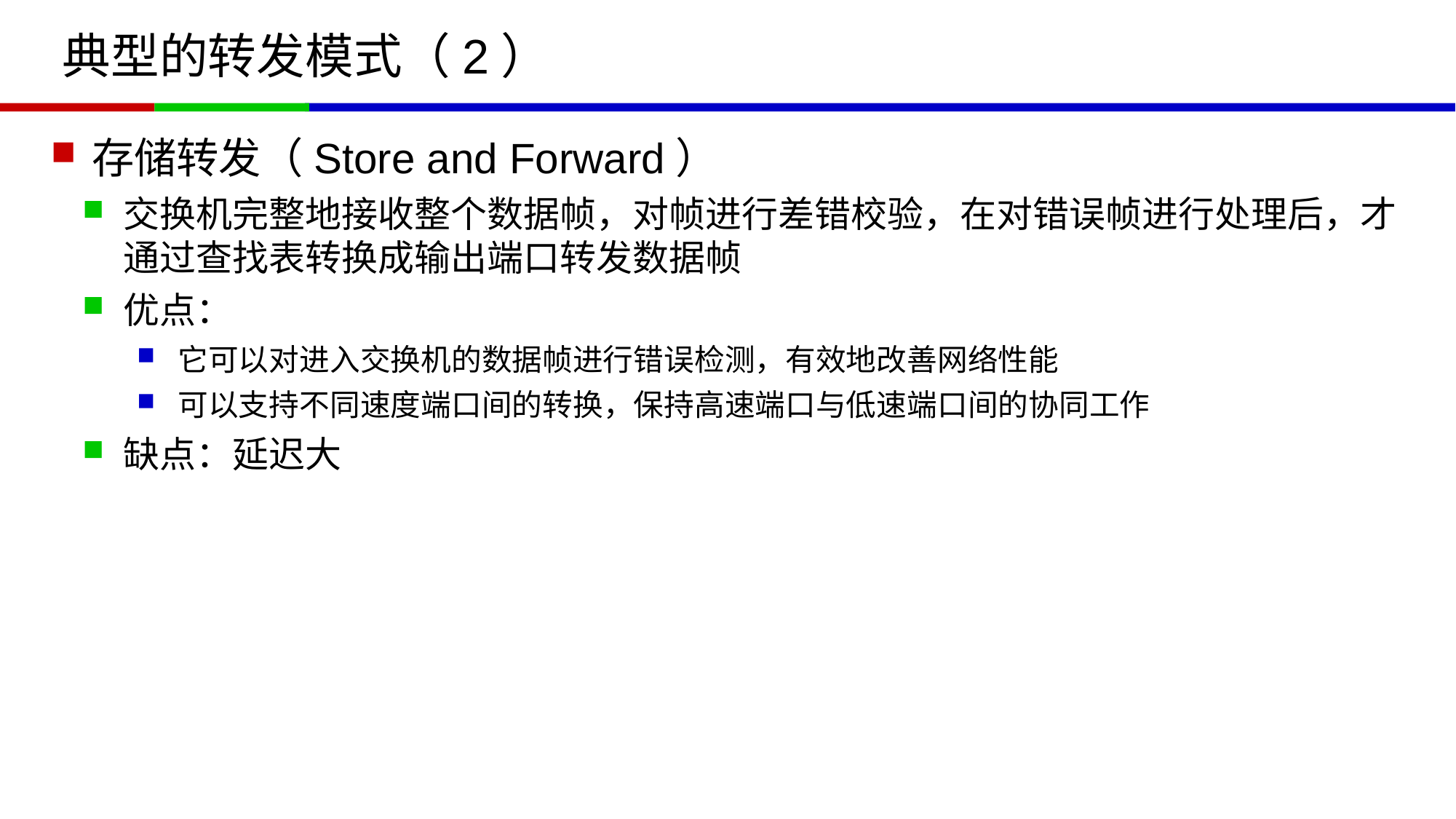

# 典型的转发模式（2）
存储转发（Store and Forward）
交换机完整地接收整个数据帧，对帧进行差错校验，在对错误帧进行处理后，才通过查找表转换成输出端口转发数据帧
优点：
它可以对进入交换机的数据帧进行错误检测，有效地改善网络性能
可以支持不同速度端口间的转换，保持高速端口与低速端口间的协同工作
缺点：延迟大

218